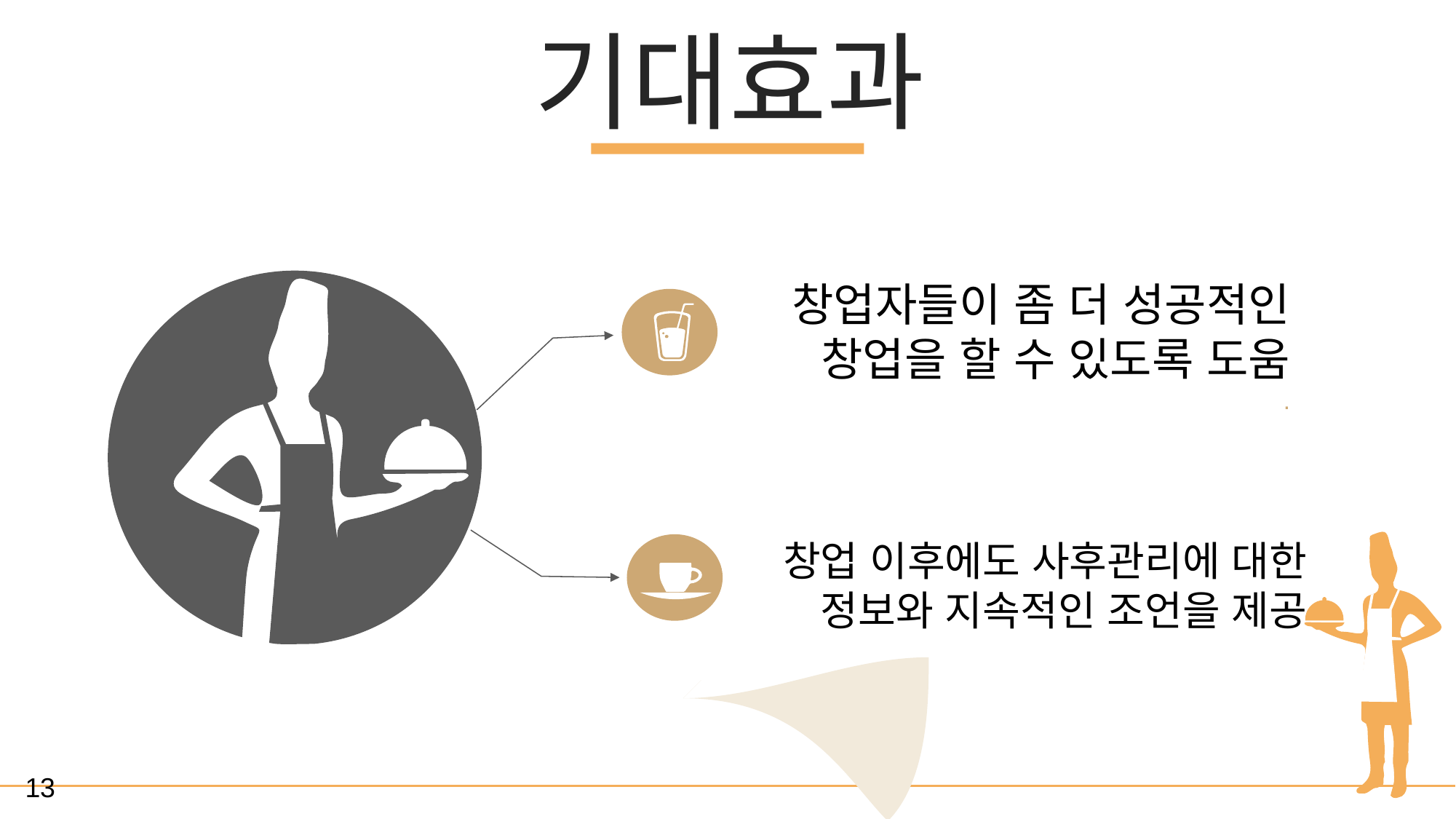

기대효과

창업자들이 좀 더 성공적인 창업을 할 수 있도록 도움
.

창업 이후에도 사후관리에 대한
정보와 지속적인 조언을 제공

13